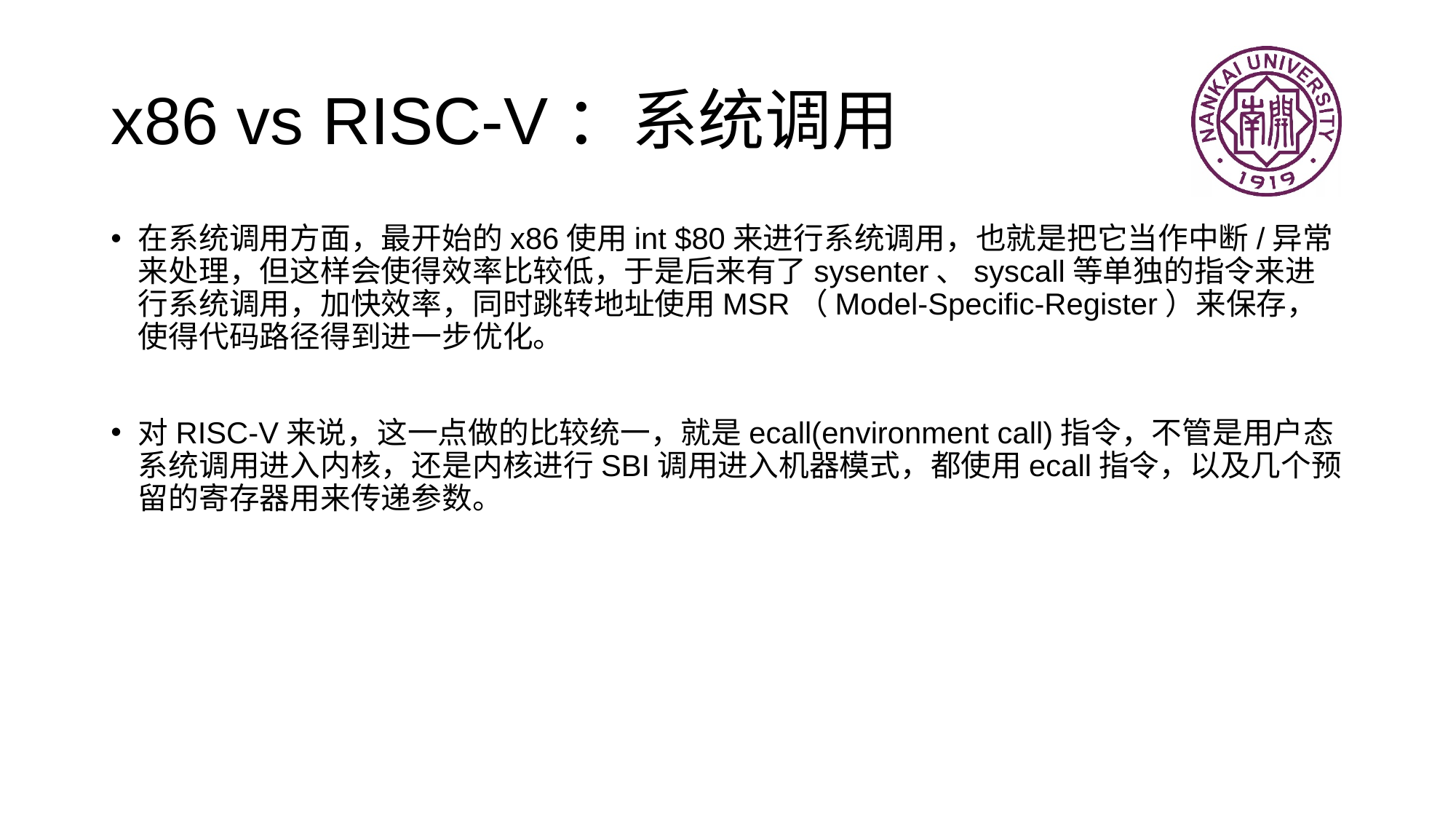

# x86 vs RISC-V：系统调用
在系统调用方面，最开始的x86使用int $80来进行系统调用，也就是把它当作中断/异常来处理，但这样会使得效率比较低，于是后来有了sysenter、syscall等单独的指令来进行系统调用，加快效率，同时跳转地址使用MSR（Model-Specific-Register）来保存，使得代码路径得到进一步优化。

对RISC-V来说，这一点做的比较统一，就是ecall(environment call)指令，不管是用户态系统调用进入内核，还是内核进行SBI调用进入机器模式，都使用ecall指令，以及几个预留的寄存器用来传递参数。